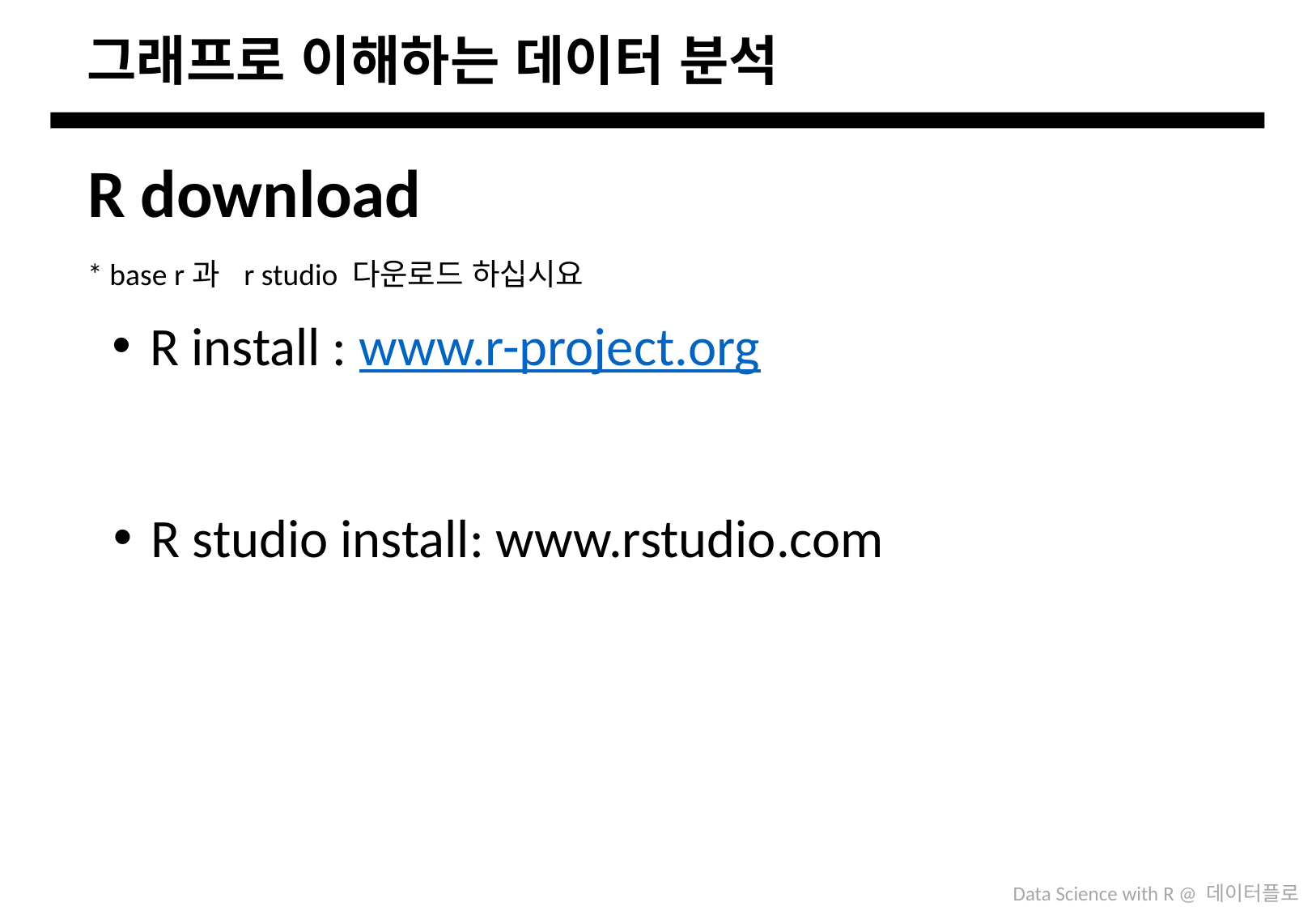

# 그래프로 이해하는 데이터 분석
R download

* base r과  r studio 다운로드 하십시요
R install : www.r-project.org
R studio install: www.rstudio.com